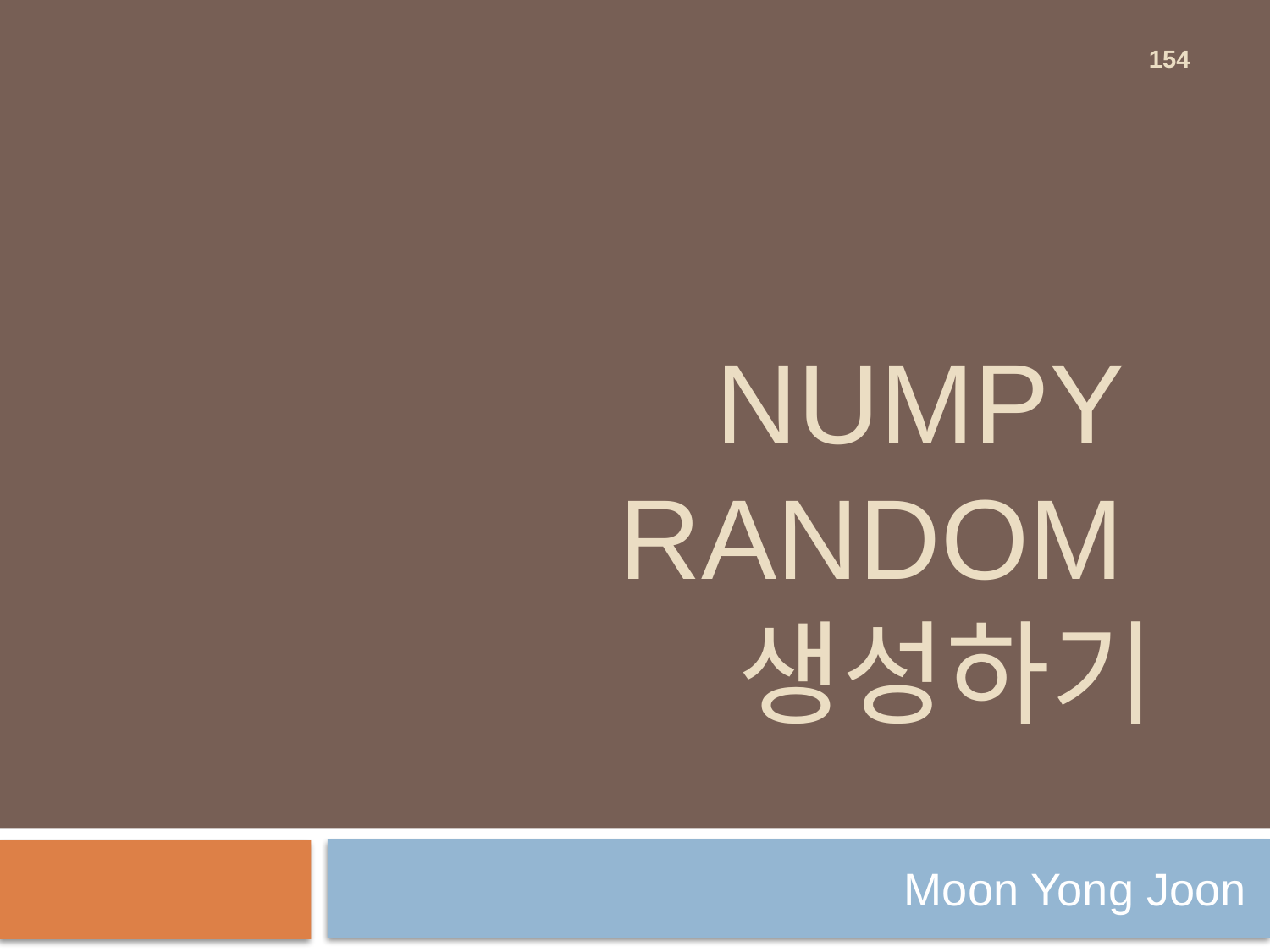

154
# numpy random 생성하기
Moon Yong Joon